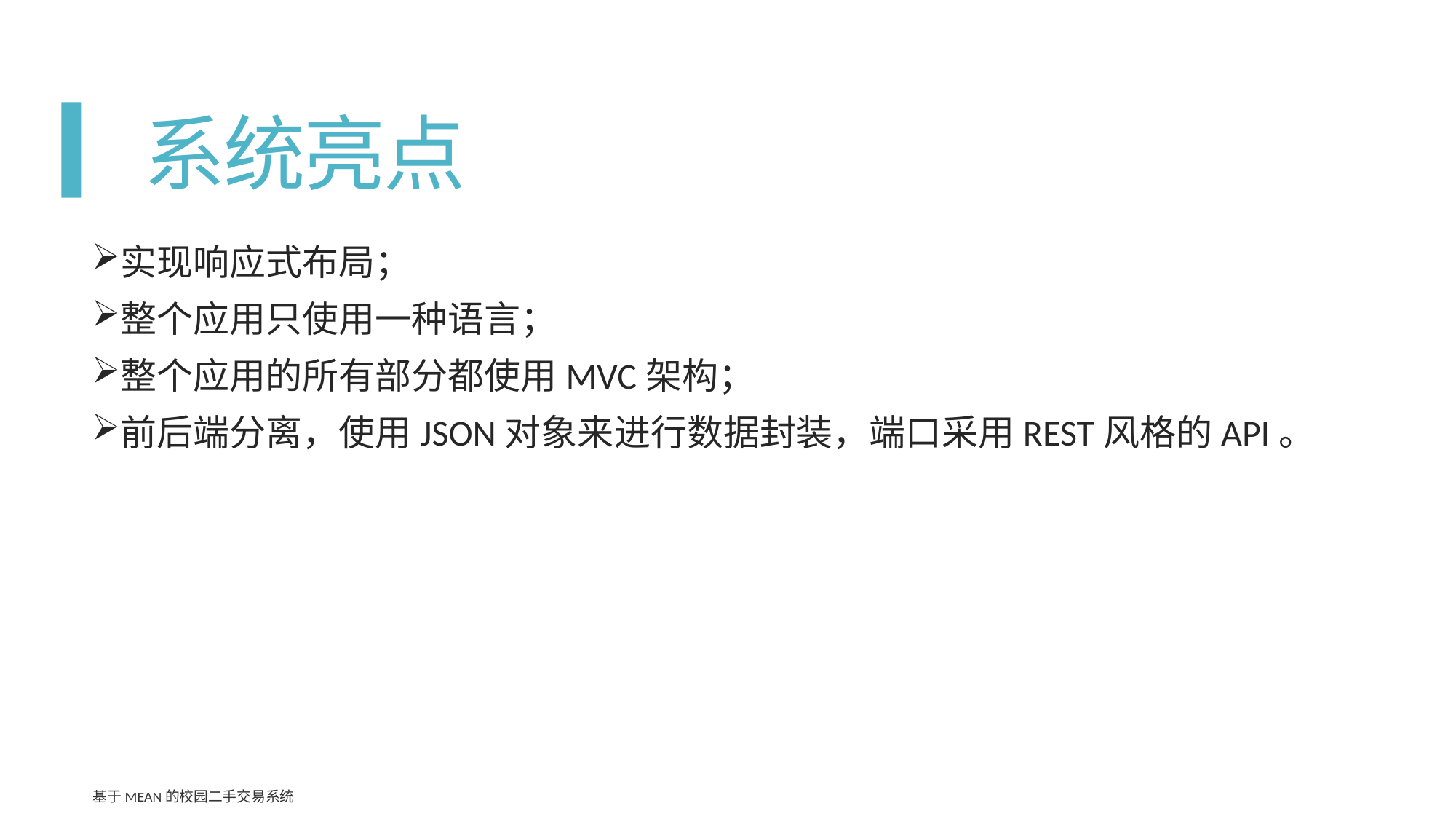

# 系统亮点

实现响应式布局；
整个应用只使用一种语言；
整个应用的所有部分都使用MVC架构；
前后端分离，使用JSON对象来进行数据封装，端口采用REST风格的API。

基于MEAN的校园二手交易系统